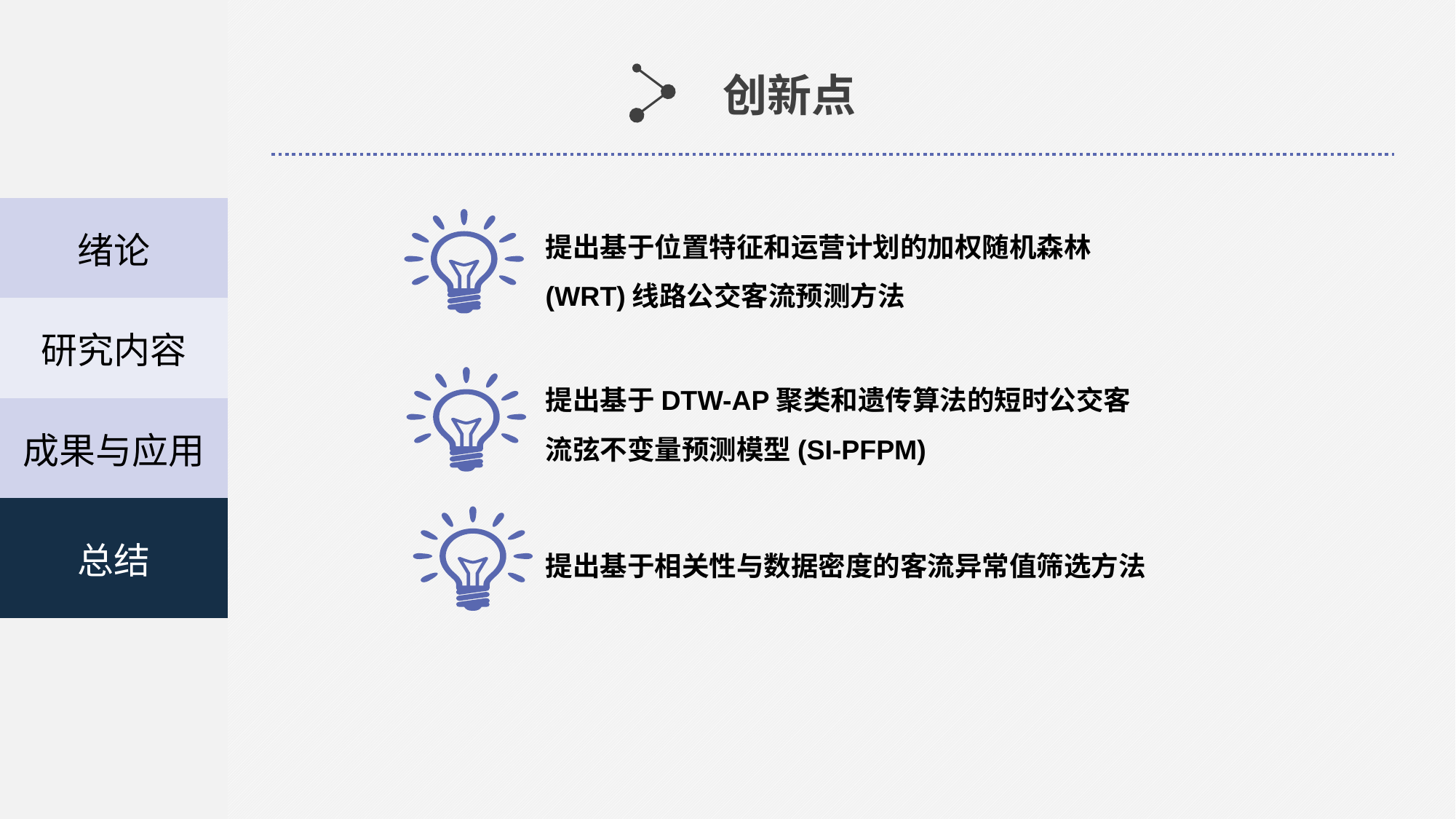

|  |
| --- |
|  |
| 绪论 |
| 研究内容 |
| 成果与应用 |
| 总结 |
|  |
|  |
创新点
提出基于位置特征和运营计划的加权随机森林(WRT)线路公交客流预测方法

提出基于DTW-AP聚类和遗传算法的短时公交客流弦不变量预测模型(SI-PFPM)

提出基于相关性与数据密度的客流异常值筛选方法